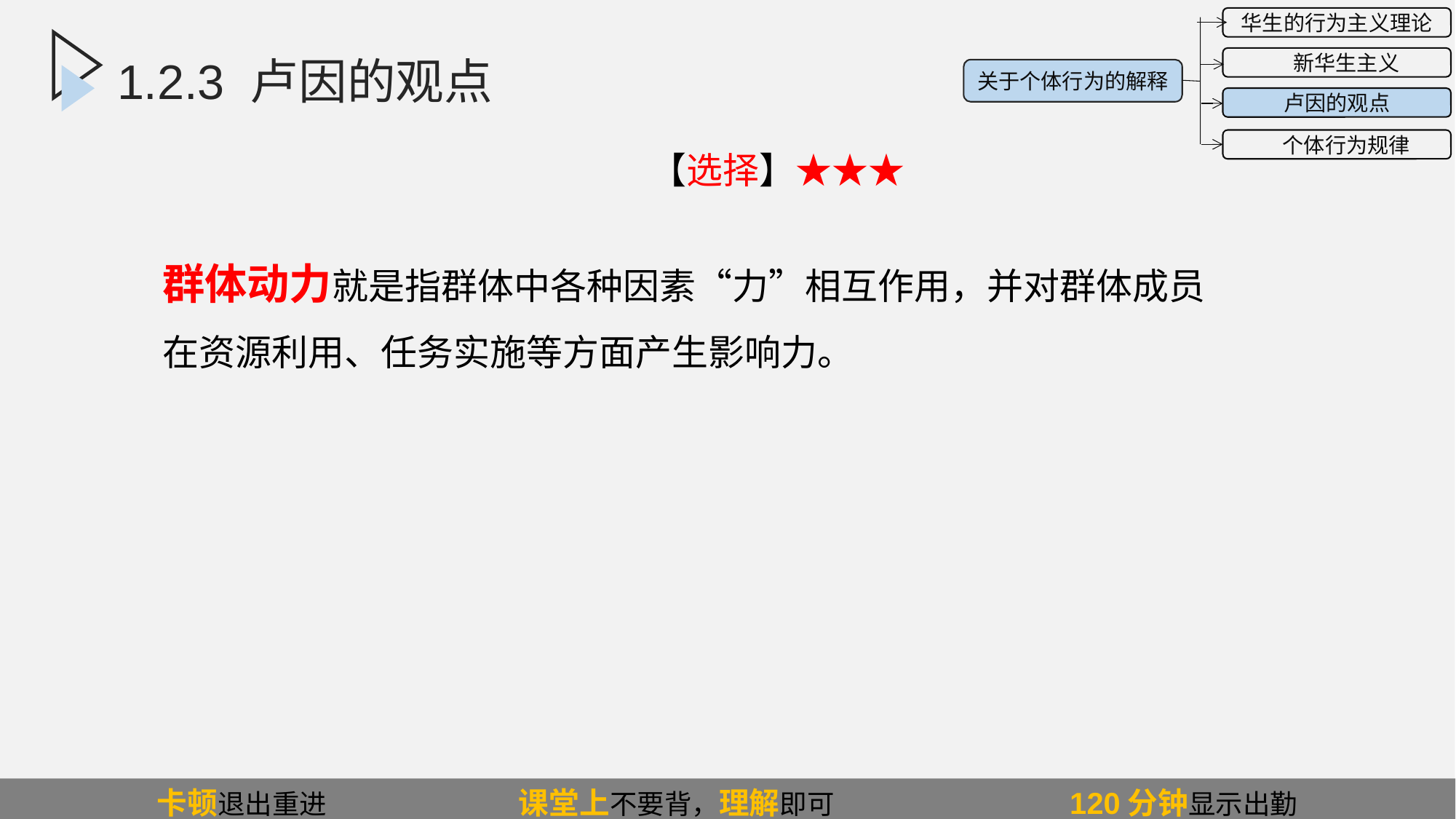

1.2.3.1卢因的群体动力论公式
华生的行为主义理论
   新华生主义

卢因的观点
   个体行为规律
关于个体行为的解释
# 1.2.3 卢因的观点
                                                                【选择】★★★
群体动力就是指群体中各种因素“力”相互作用，并对群体成员在资源利用、任务实施等方面产生影响力。